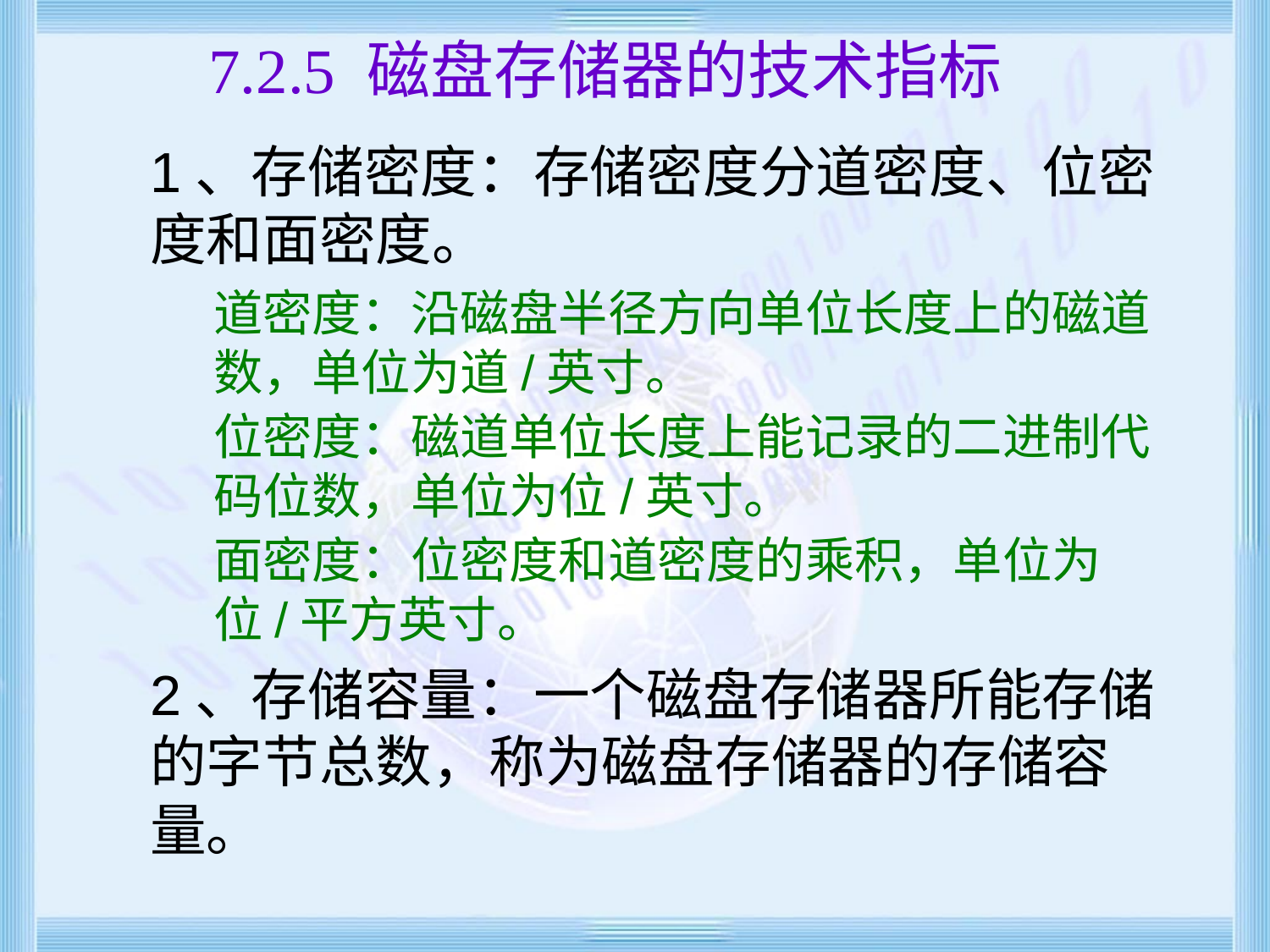

# 7.2.5 磁盘存储器的技术指标
1、存储密度：存储密度分道密度、位密度和面密度。
道密度：沿磁盘半径方向单位长度上的磁道数，单位为道/英寸。
位密度：磁道单位长度上能记录的二进制代码位数，单位为位/英寸。
面密度：位密度和道密度的乘积，单位为位/平方英寸。
2、存储容量：一个磁盘存储器所能存储的字节总数，称为磁盘存储器的存储容量。

26